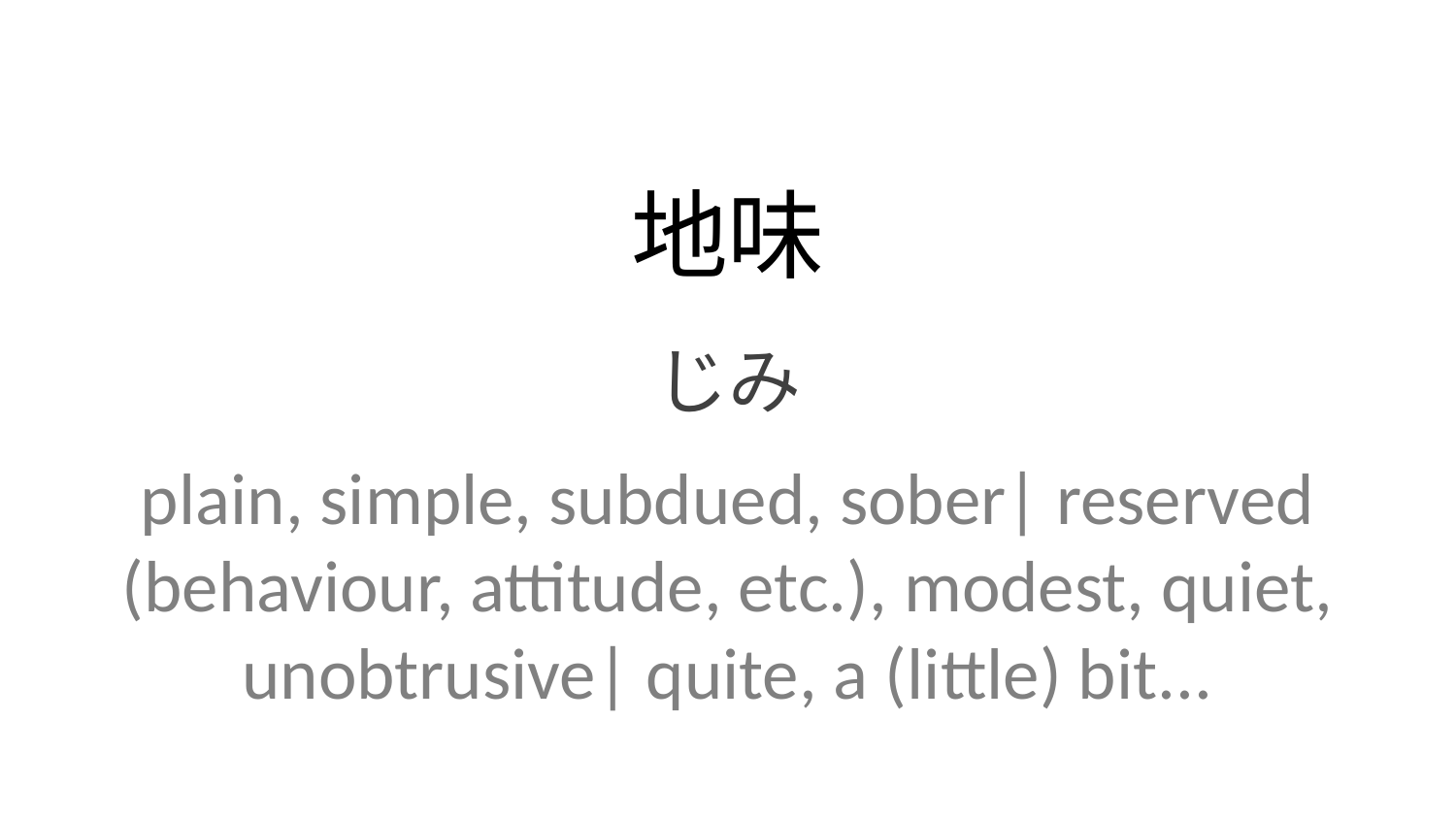

地味

じみ
plain, simple, subdued, sober| reserved (behaviour, attitude, etc.), modest, quiet, unobtrusive| quite, a (little) bit...